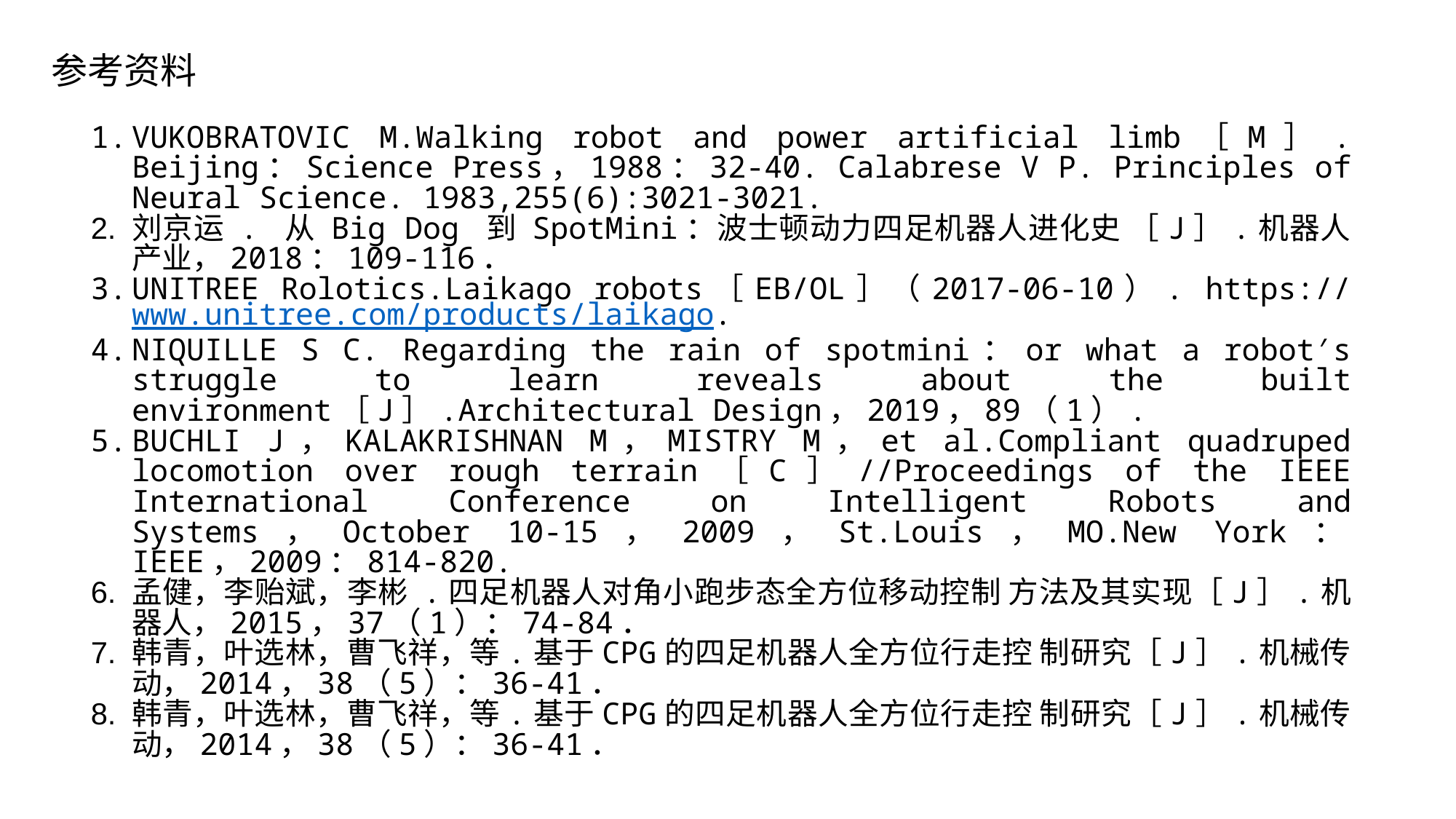

参考资料
VUKOBRATOVIC M.Walking robot and power artificial limb［M］. Beijing：Science Press，1988：32-40. Calabrese V P. Principles of Neural Science. 1983,255(6):3021-3021.
刘京运 . 从 Big Dog 到 SpotMini：波士顿动力四足机器人进化史 ［J］.机器人产业，2018：109-116．
UNITREE Rolotics.Laikago robots［EB/OL］（2017-06-10）. https://www.unitree.com/products/laikago.
NIQUILLE S C. Regarding the rain of spotmini：or what a robot′s struggle to learn reveals about the built environment［J］.Architectural Design，2019，89（1）.
BUCHLI J，KALAKRISHNAN M，MISTRY M，et al.Compliant quadruped locomotion over rough terrain［C］//Proceedings of the IEEE International Conference on Intelligent Robots and Systems，October 10-15，2009，St.Louis，MO.New York：IEEE，2009：814-820.
孟健，李贻斌，李彬 .四足机器人对角小跑步态全方位移动控制 方法及其实现［J］.机器人，2015，37（1）：74-84．
韩青，叶选林，曹飞祥，等.基于CPG的四足机器人全方位行走控 制研究［J］.机械传动，2014，38（5）：36-41．
韩青，叶选林，曹飞祥，等.基于CPG的四足机器人全方位行走控 制研究［J］.机械传动，2014，38（5）：36-41．